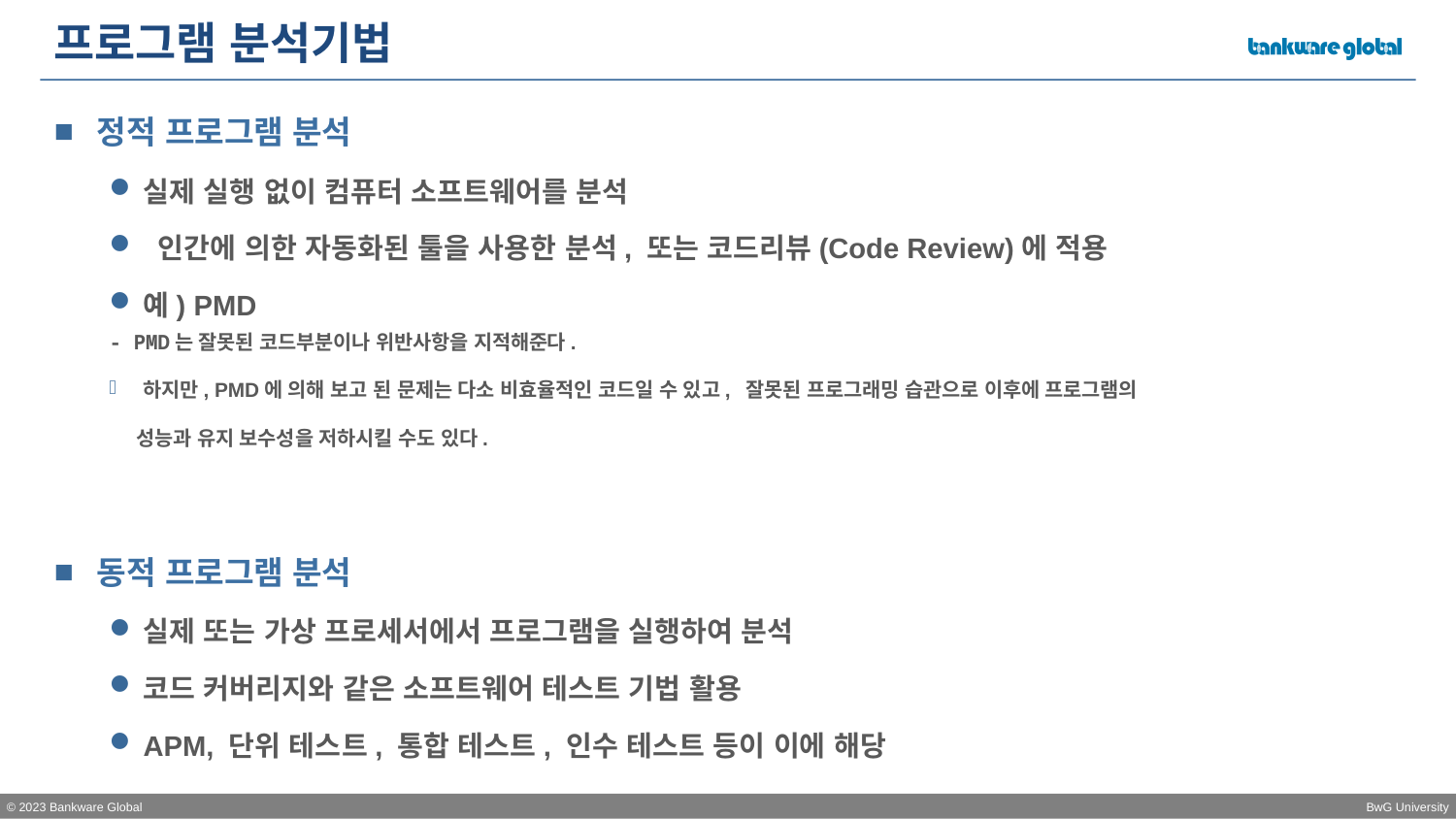

# 프로그램 분석기법
정적 프로그램 분석
실제 실행 없이 컴퓨터 소프트웨어를 분석
 인간에 의한 자동화된 툴을 사용한 분석, 또는 코드리뷰(Code Review)에 적용
예) PMD
- PMD는 잘못된 코드부분이나 위반사항을 지적해준다.
하지만, PMD에 의해 보고 된 문제는 다소 비효율적인 코드일 수 있고,  잘못된 프로그래밍 습관으로 이후에 프로그램의
    성능과 유지 보수성을 저하시킬 수도 있다.

동적 프로그램 분석
실제 또는 가상 프로세서에서 프로그램을 실행하여 분석
코드 커버리지와 같은 소프트웨어 테스트 기법 활용
APM, 단위 테스트, 통합 테스트, 인수 테스트 등이 이에 해당